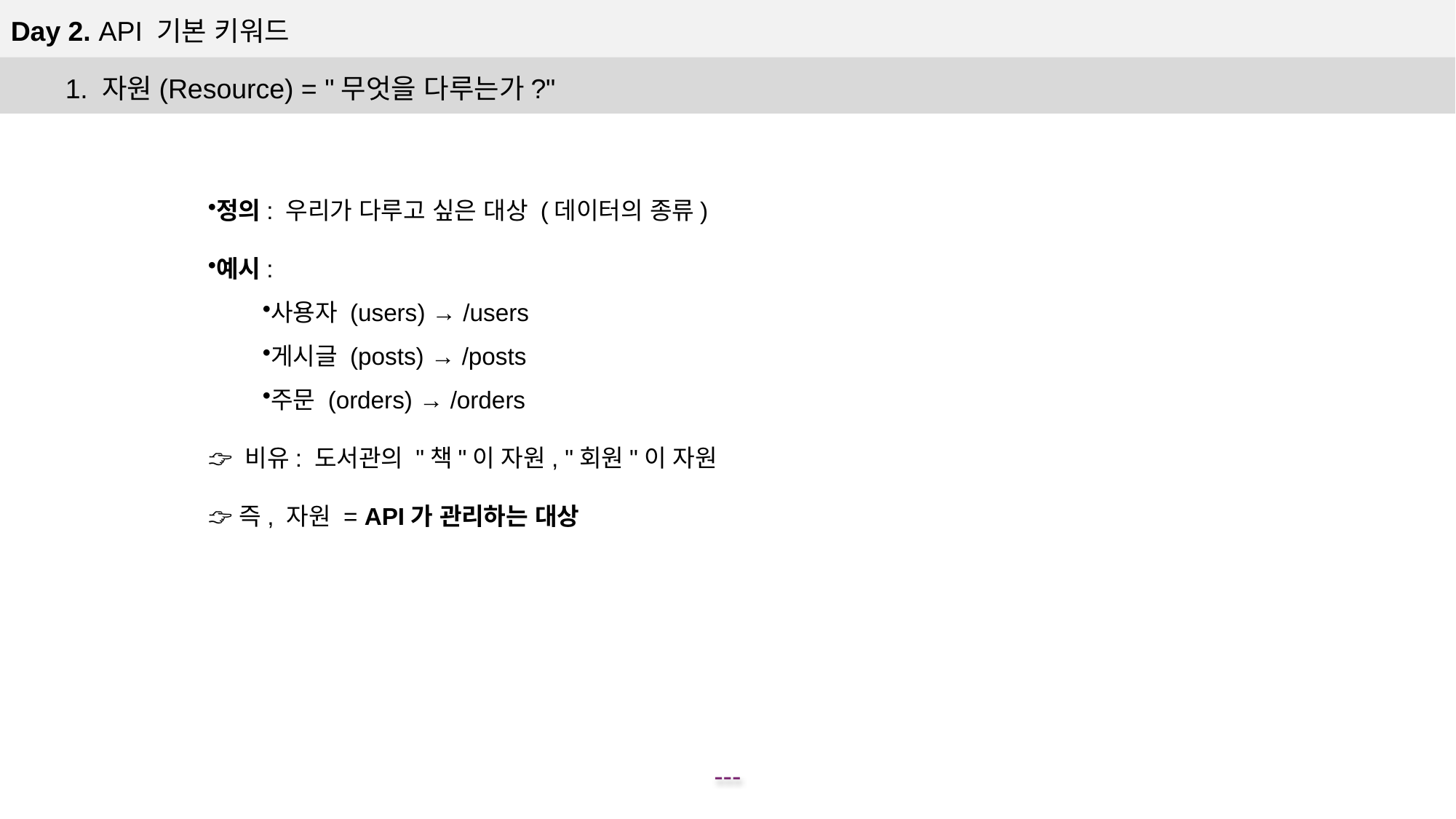

Day 2. API 기본 키워드
1. 자원(Resource) = "무엇을 다루는가?"
정의: 우리가 다루고 싶은 대상 (데이터의 종류)
예시:
사용자 (users) → /users
게시글 (posts) → /posts
주문 (orders) → /orders
👉 비유: 도서관의 "책"이 자원, "회원"이 자원
👉 즉, 자원 = API가 관리하는 대상
---